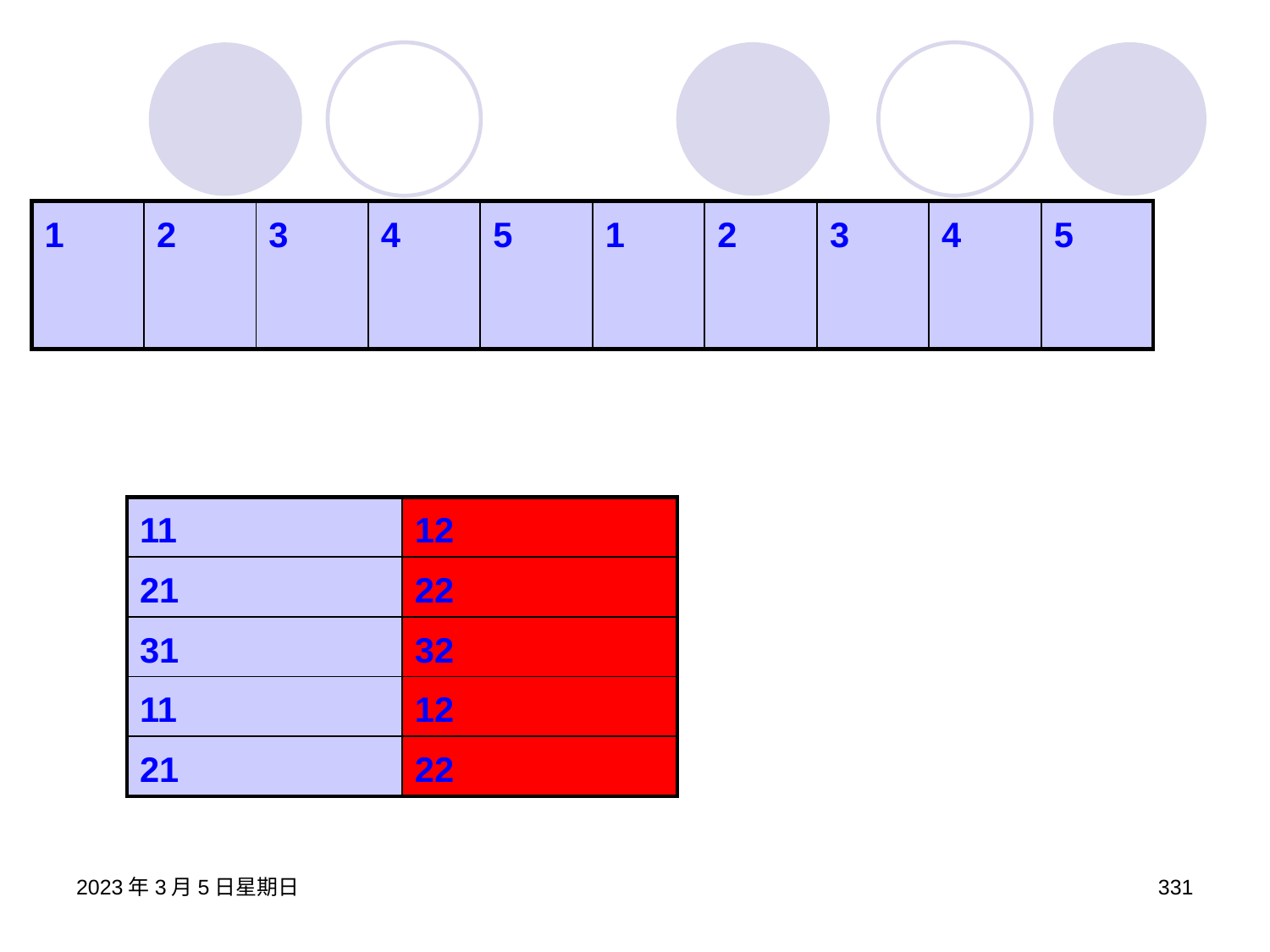

| 1 | 2 | 3 | 4 | 5 | 1 | 2 | 3 | 4 | 5 |
| --- | --- | --- | --- | --- | --- | --- | --- | --- | --- |
| 11 | 12 |
| --- | --- |
| 21 | 22 |
| 31 | 32 |
| 11 | 12 |
| 21 | 22 |
2023年3月5日星期日
331